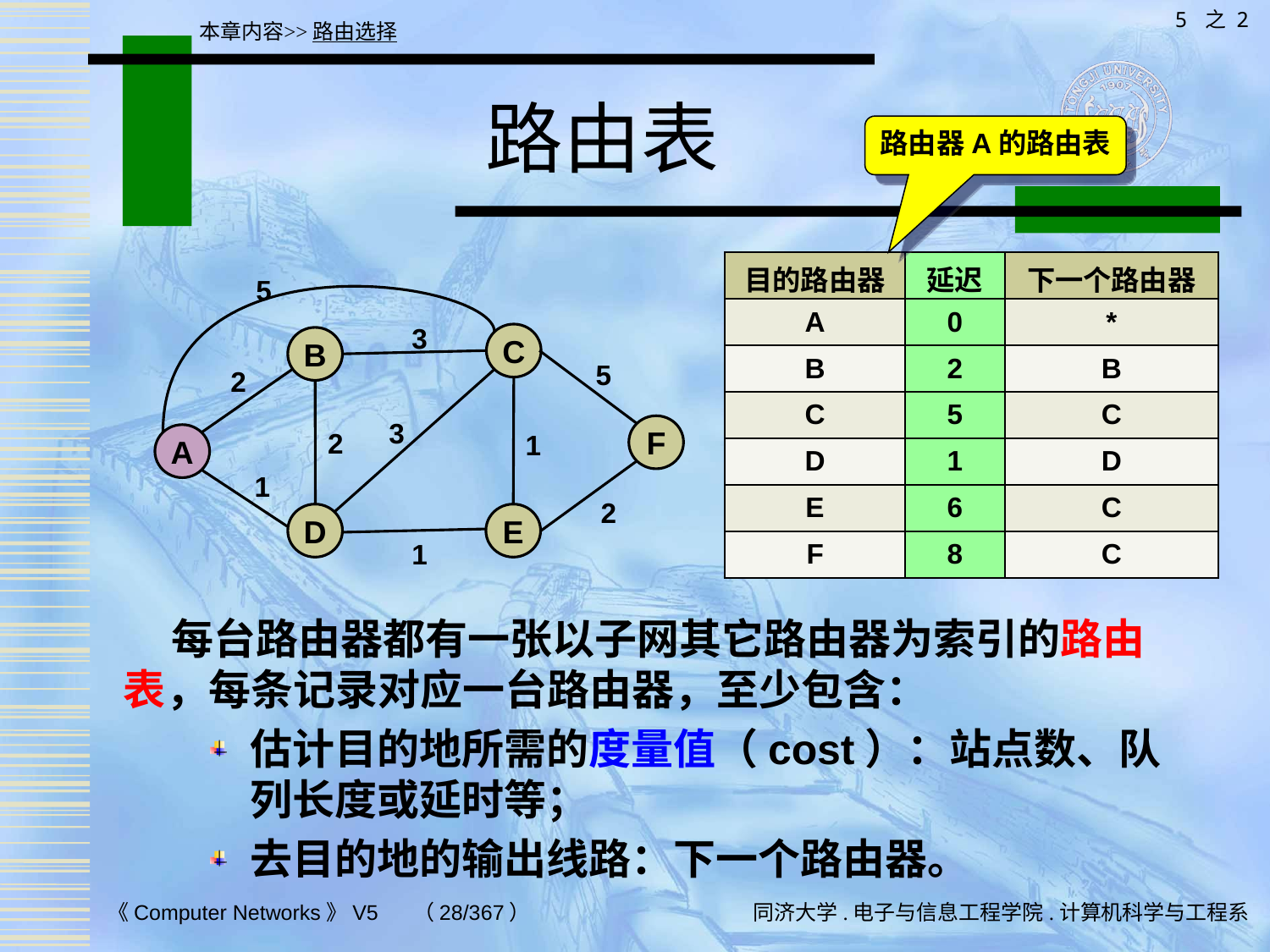

5 之 2
本章内容>>路由选择
# 路由表
路由器A的路由表
| 目的路由器 | 延迟 | 下一个路由器 |
| --- | --- | --- |
| A | 0 | \* |
| B | 2 | B |
| C | 5 | C |
| D | 1 | D |
| E | 6 | C |
| F | 8 | C |
5
3
C
B
5
2
3
F
2
1
A
1
2
D
E
1
    每台路由器都有一张以子网其它路由器为索引的路由表，每条记录对应一台路由器，至少包含：
估计目的地所需的度量值（cost）：站点数、队列长度或延时等；
去目的地的输出线路：下一个路由器。